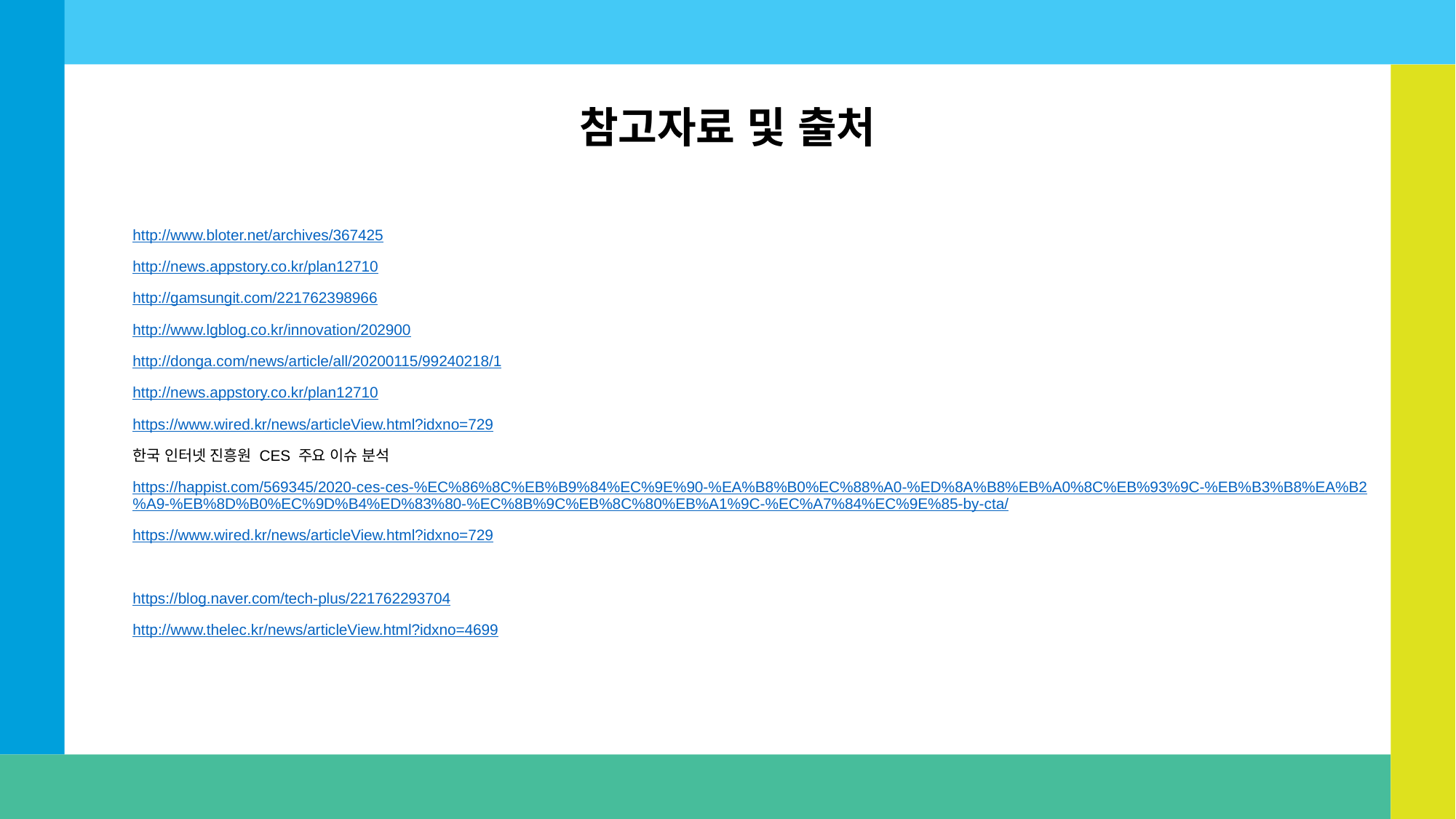

참고자료 및 출처
http://www.bloter.net/archives/367425
http://news.appstory.co.kr/plan12710
http://gamsungit.com/221762398966
http://www.lgblog.co.kr/innovation/202900
http://donga.com/news/article/all/20200115/99240218/1
http://news.appstory.co.kr/plan12710
https://www.wired.kr/news/articleView.html?idxno=729
한국 인터넷 진흥원 CES 주요 이슈 분석
https://happist.com/569345/2020-ces-ces-%EC%86%8C%EB%B9%84%EC%9E%90-%EA%B8%B0%EC%88%A0-%ED%8A%B8%EB%A0%8C%EB%93%9C-%EB%B3%B8%EA%B2%A9-%EB%8D%B0%EC%9D%B4%ED%83%80-%EC%8B%9C%EB%8C%80%EB%A1%9C-%EC%A7%84%EC%9E%85-by-cta/
https://www.wired.kr/news/articleView.html?idxno=729

https://blog.naver.com/tech-plus/221762293704
http://www.thelec.kr/news/articleView.html?idxno=4699